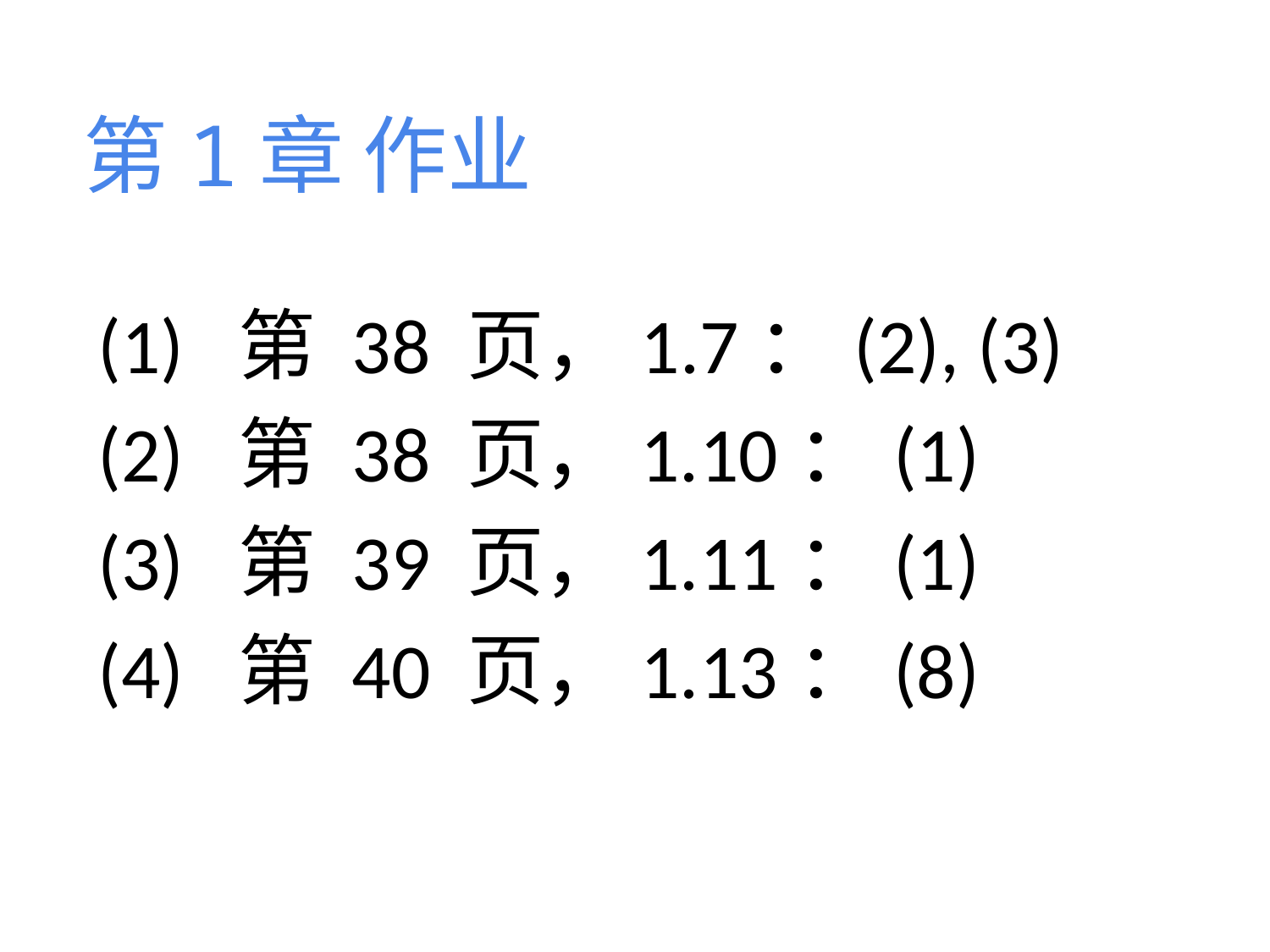

第1章 作业
(1)  第 38 页，1.7：(2), (3)

(2)  第 38 页，1.10：(1)

(3)  第 39 页，1.11：(1)

(4)  第 40 页，1.13：(8)